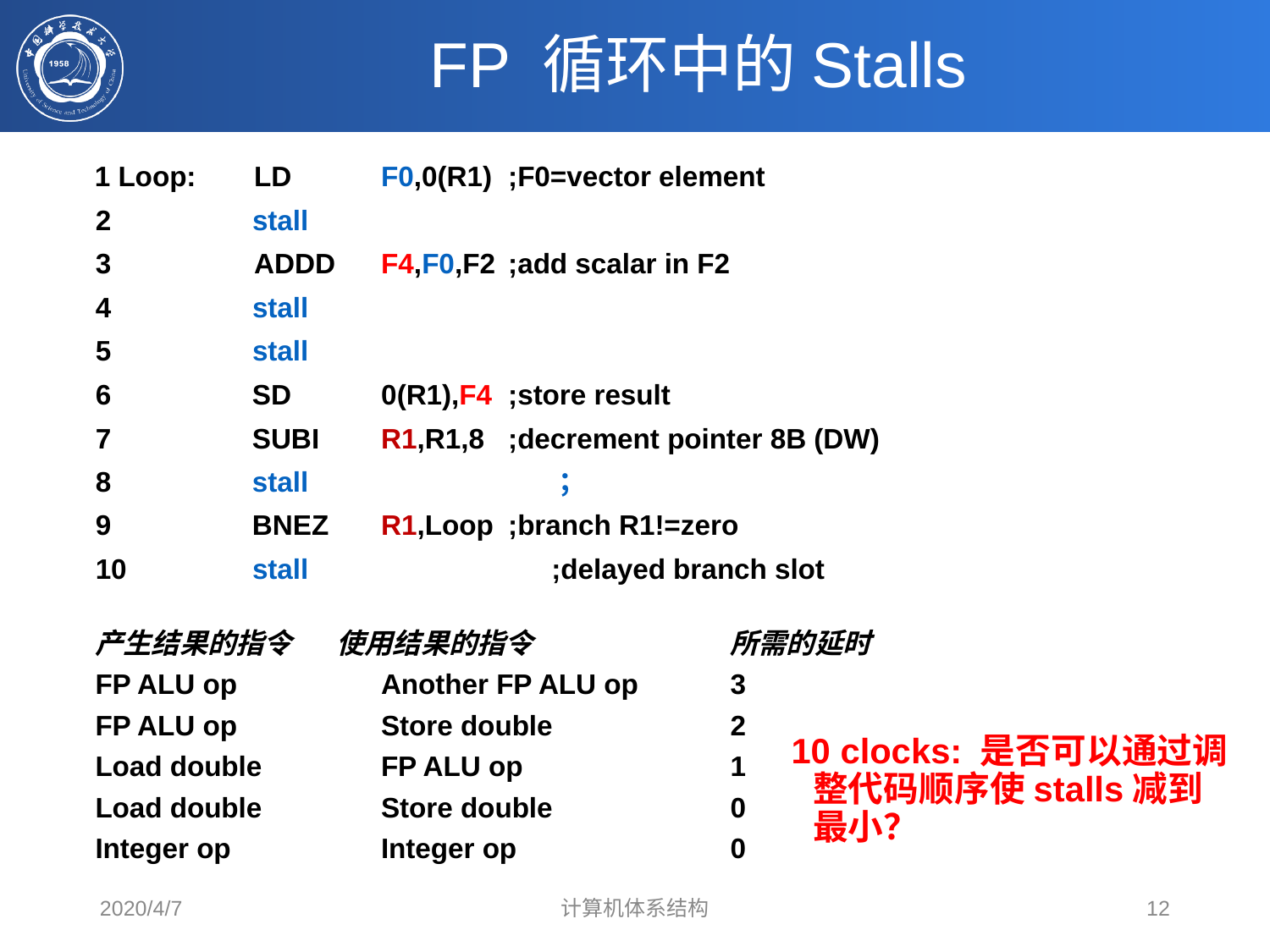

# FP 循环中的Stalls
 1 Loop:	LD	F0,0(R1)	;F0=vector element
 2	                stall
 3		ADDD	F4,F0,F2	;add scalar in F2
 4	                stall
 5	                stall
 6 	                SD	0(R1),F4	;store result
 7 	                SUBI	R1,R1,8	;decrement pointer 8B (DW)
 8                  stall                               ；
 9	                BNEZ	R1,Loop	;branch R1!=zero
 10	                stall                               ;delayed branch slot
产生结果的指令       使用结果的指令	所需的延时
FP ALU op	Another FP ALU op	3
FP ALU op	Store double	2
Load double	FP ALU op	1
Load double	Store double	0
Integer op	Integer op	0
 10 clocks: 是否可以通过调整代码顺序使stalls减到最小？
2020/4/7
计算机体系结构
12